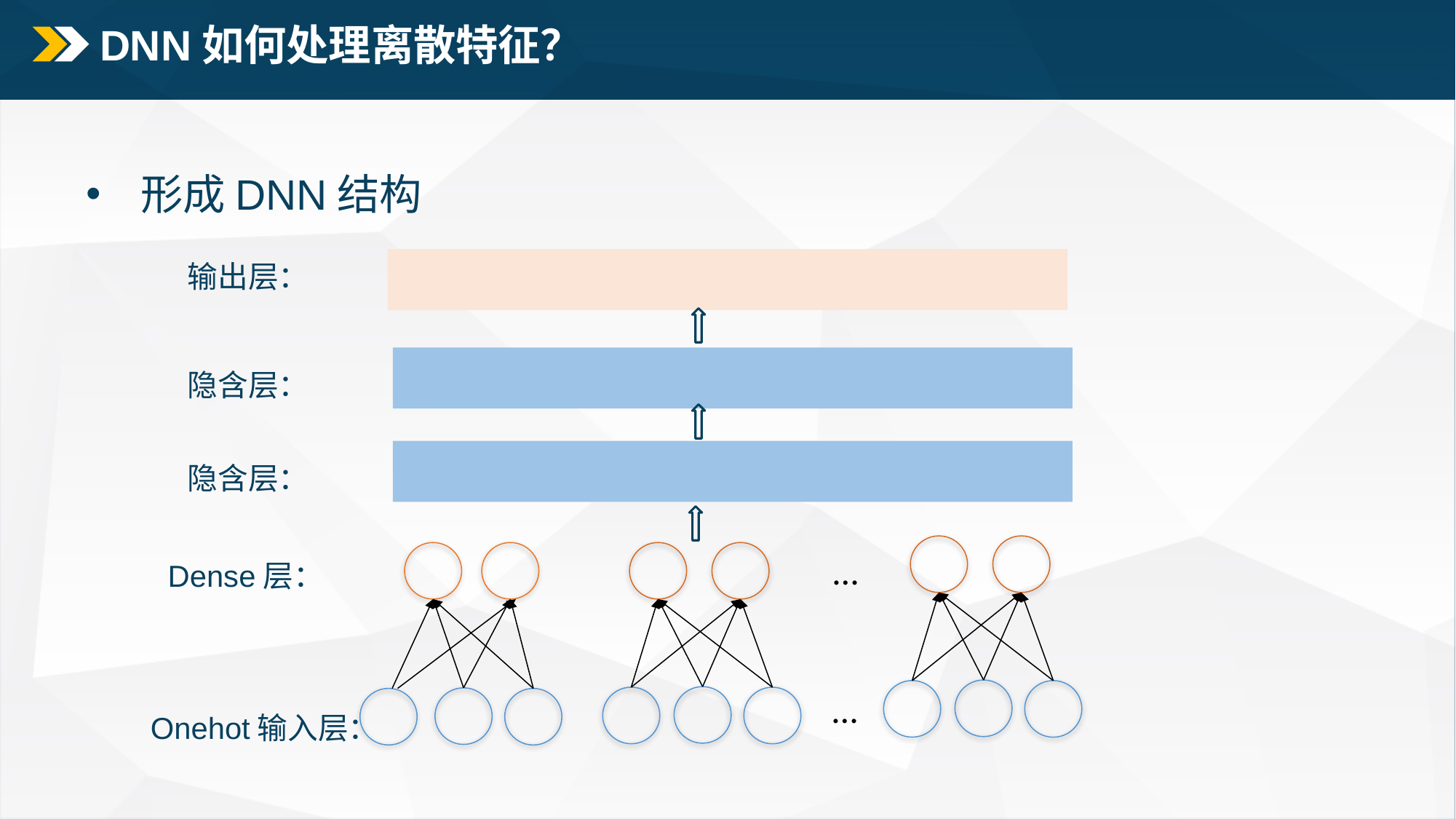

# DNN如何处理离散特征？
形成DNN结构

输出层：

隐含层：

隐含层：

…
Dense层：

…

Onehot输入层：